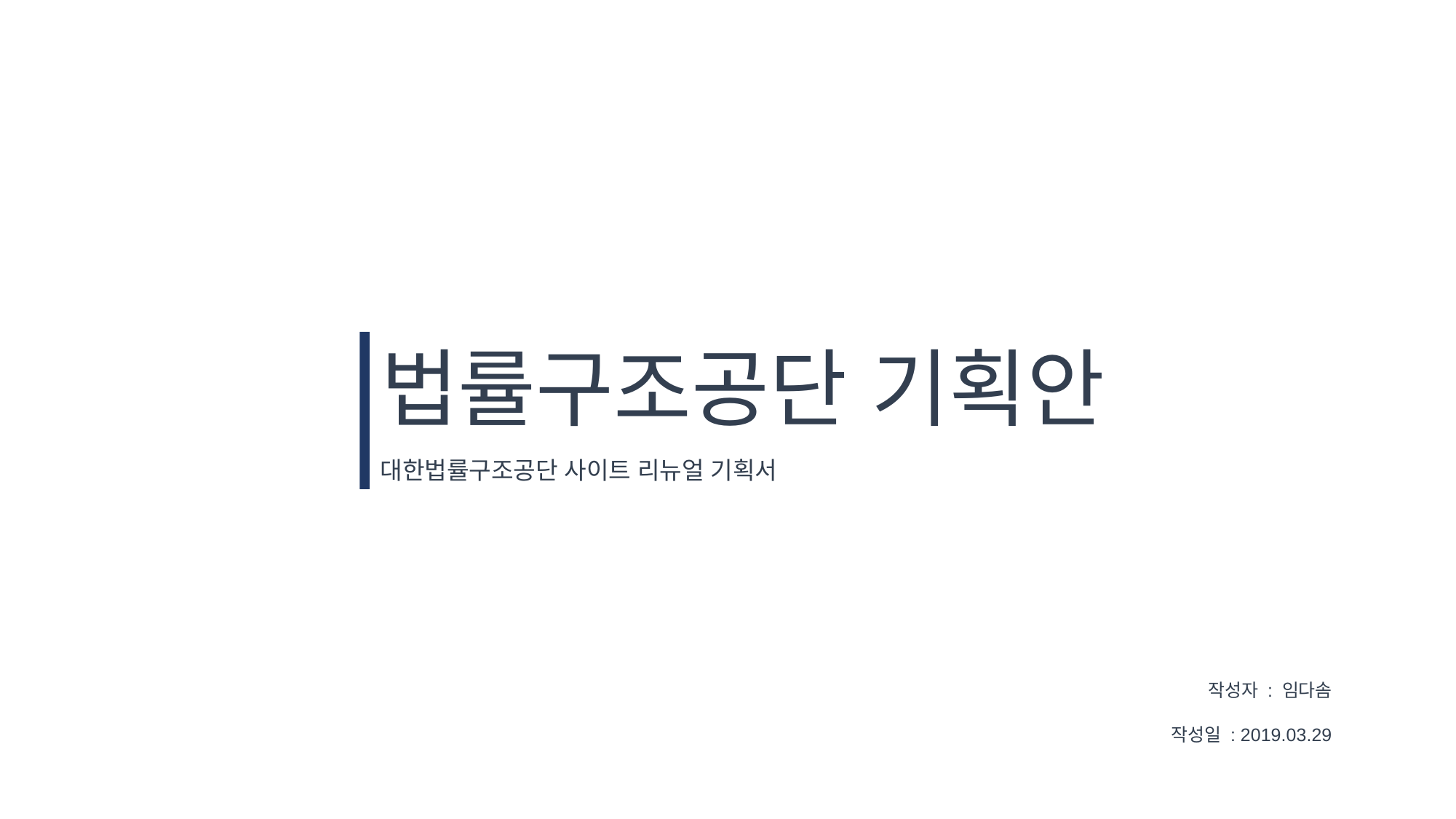

# 법률구조공단 기획안
대한법률구조공단 사이트 리뉴얼 기획서
작성자 : 임다솜
작성일 : 2019.03.29